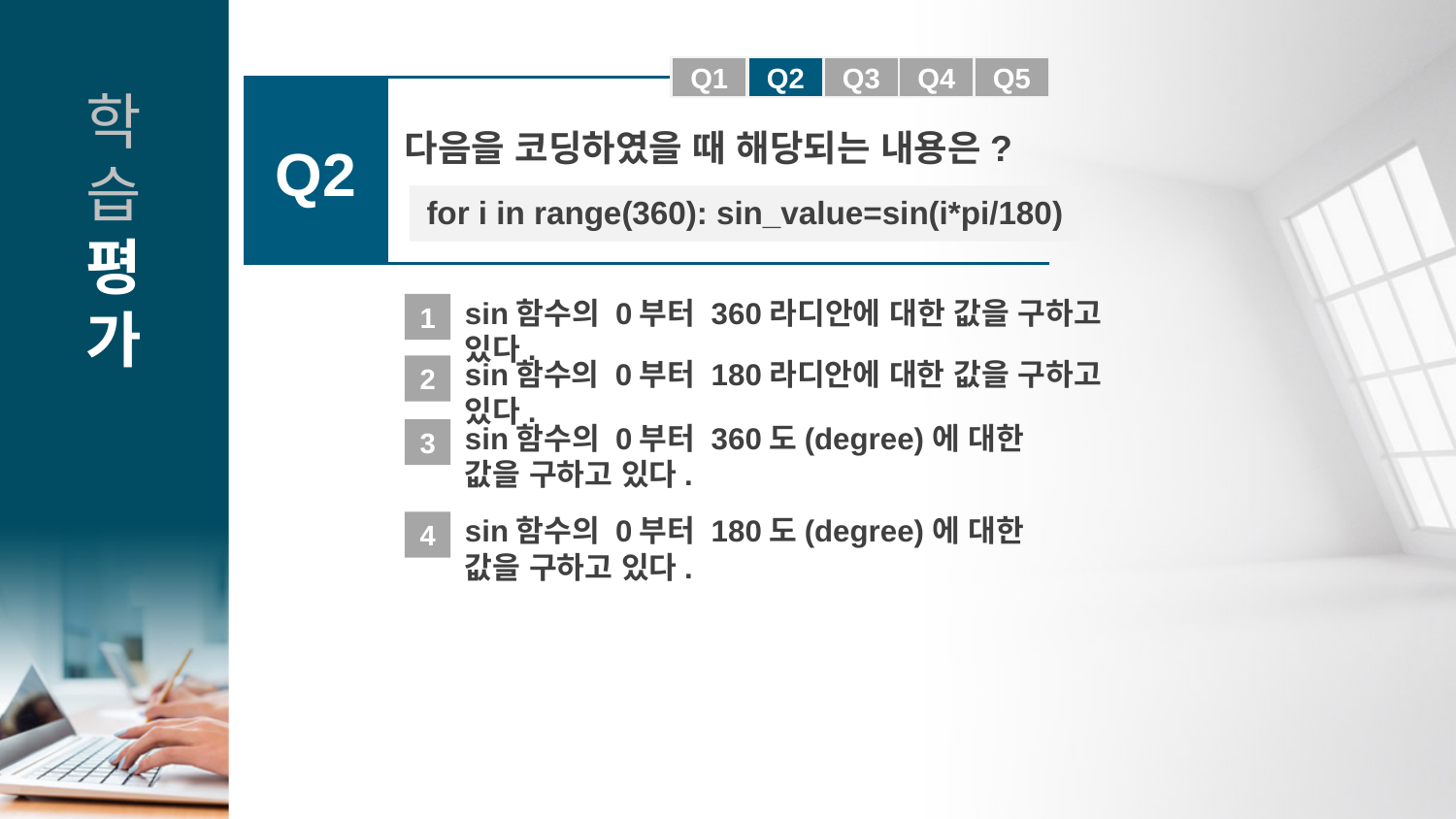

Q1
Q1
Q2
Q3
Q4
Q5
Q2
다음을 코딩하였을 때 해당되는 내용은?
for i in range(360): sin_value=sin(i*pi/180)

1
sin함수의 0부터 360라디안에 대한 값을 구하고 있다.
2
sin함수의 0부터 180라디안에 대한 값을 구하고 있다.
3
sin함수의 0부터 360도(degree)에 대한 값을 구하고 있다.
4
sin함수의 0부터 180도(degree)에 대한 값을 구하고 있다.